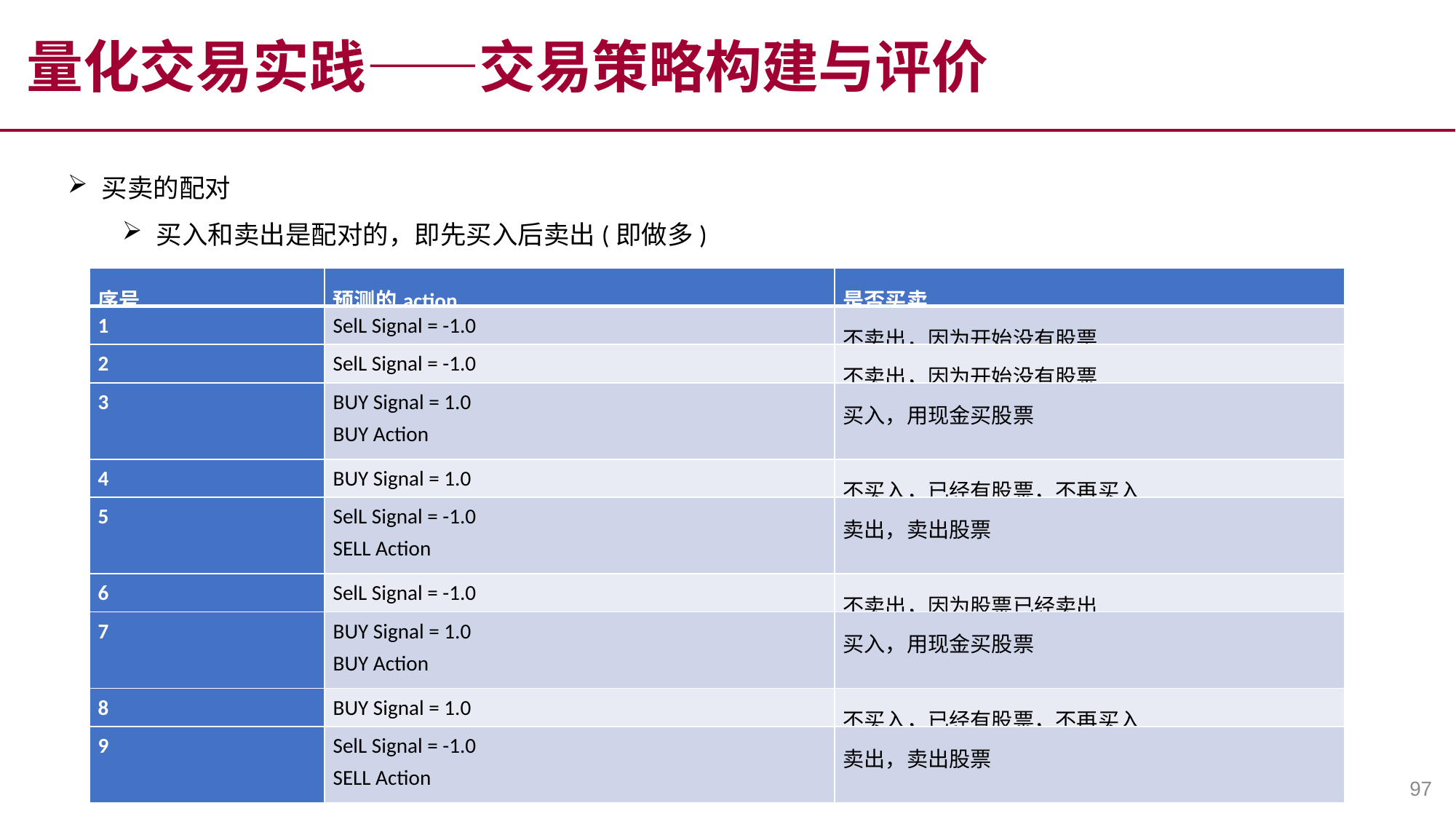

量化交易实践——交易策略构建与评价
买卖的配对
买入和卖出是配对的，即先买入后卖出(即做多)
| 序号 | 预测的action | 是否买卖 |
| --- | --- | --- |
| 1 | SelL Signal = -1.0 | 不卖出，因为开始没有股票 |
| 2 | SelL Signal = -1.0 | 不卖出，因为开始没有股票 |
| 3 | BUY Signal = 1.0 BUY Action | 买入，用现金买股票 |
| 4 | BUY Signal = 1.0 | 不买入，已经有股票，不再买入 |
| 5 | SelL Signal = -1.0 SELL Action | 卖出，卖出股票 |
| 6 | SelL Signal = -1.0 | 不卖出，因为股票已经卖出 |
| 7 | BUY Signal = 1.0 BUY Action | 买入，用现金买股票 |
| 8 | BUY Signal = 1.0 | 不买入，已经有股票，不再买入 |
| 9 | SelL Signal = -1.0 SELL Action | 卖出，卖出股票 |
97